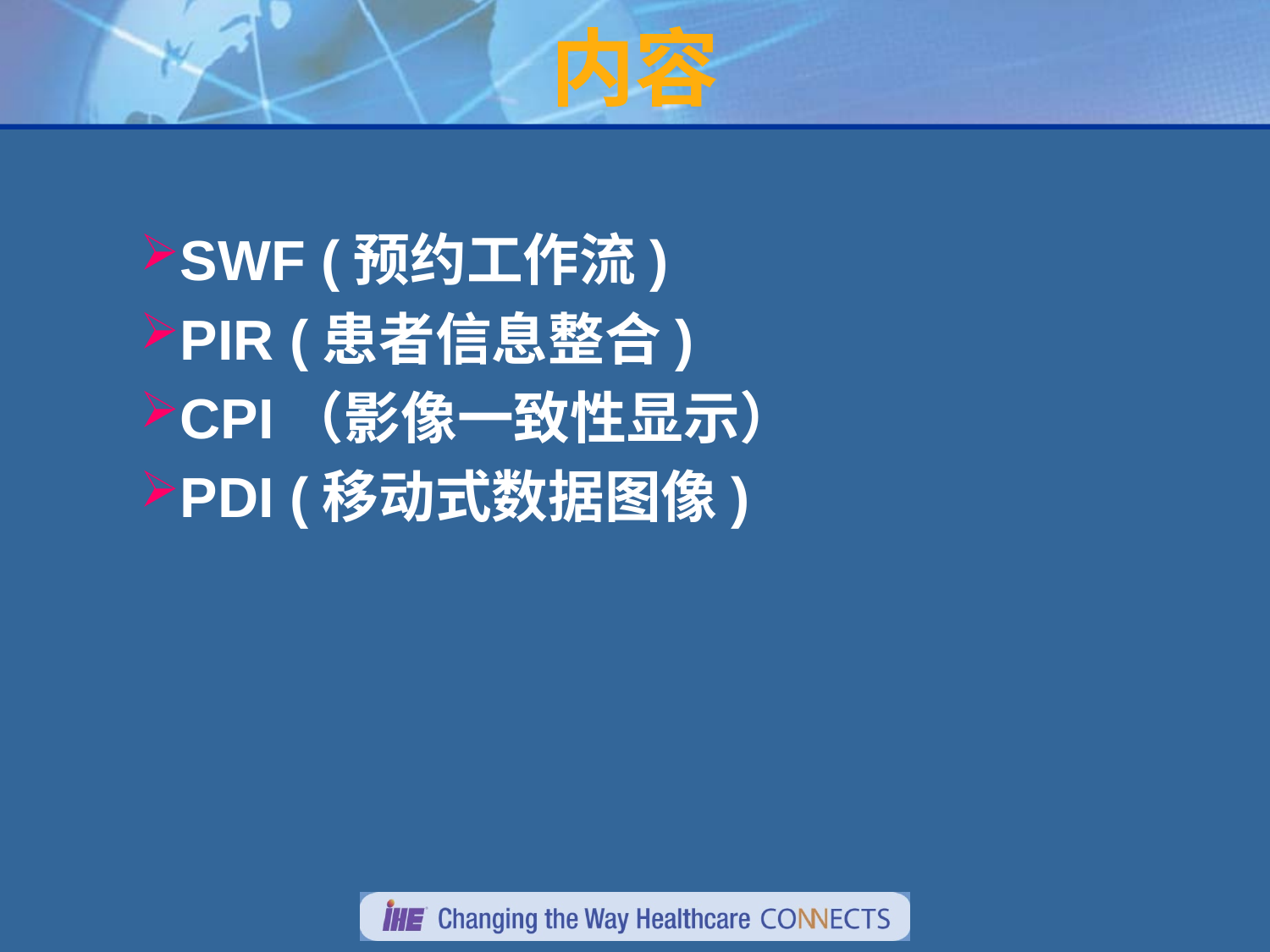

# 内容

SWF (预约工作流)
PIR (患者信息整合)
CPI（影像一致性显示）
PDI (移动式数据图像)